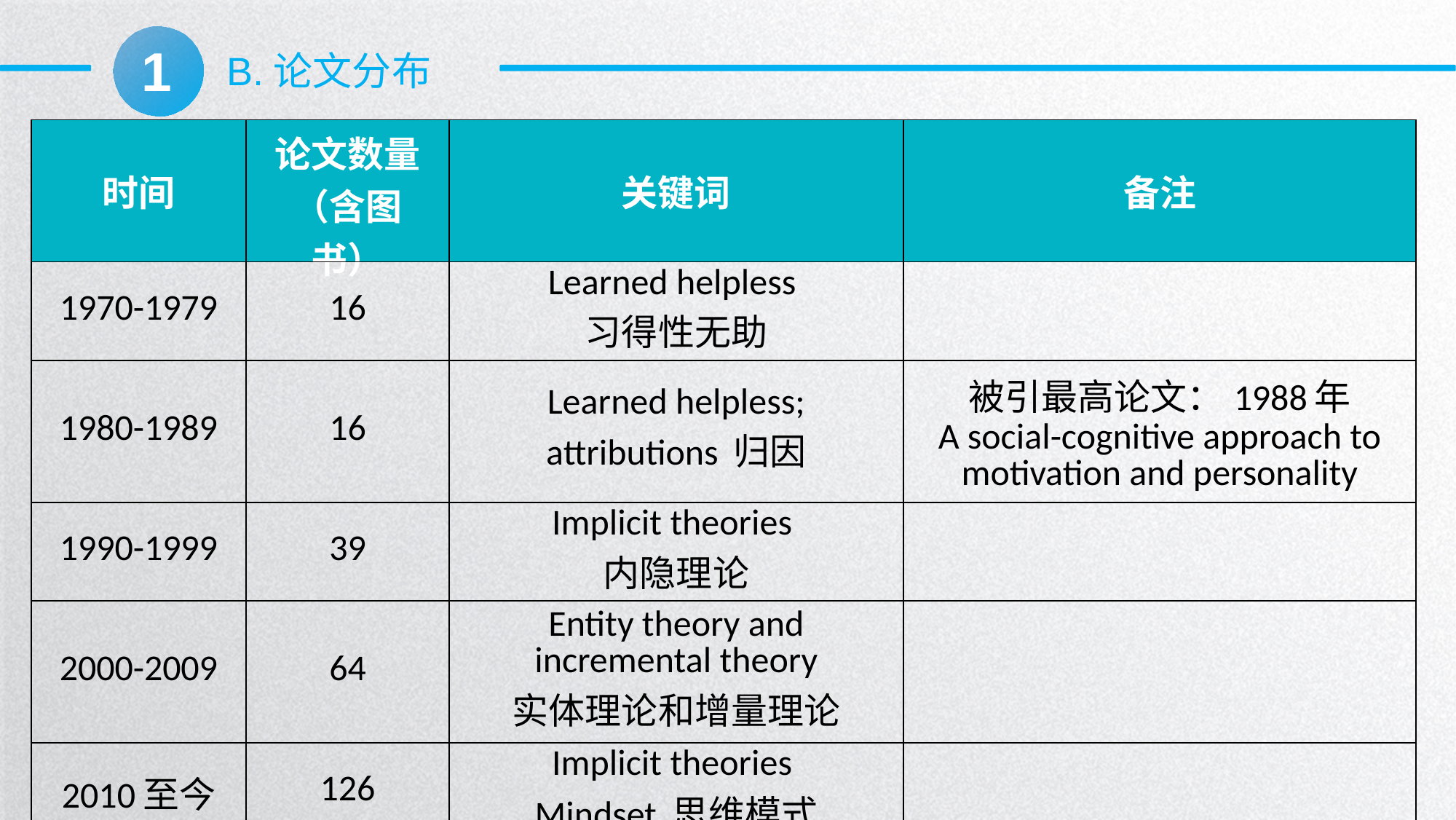

1
B.论文分布

| 时间 | 论文数量（含图书） | 关键词 | 备注 |
| --- | --- | --- | --- |
| 1970-1979 | 16 | Learned helpless 习得性无助 |  |
| 1980-1989 | 16 | Learned helpless; attributions 归因 | 被引最高论文：1988年 A social-cognitive approach to motivation and personality |
| 1990-1999 | 39 | Implicit theories 内隐理论 |  |
| 2000-2009 | 64 | Entity theory and incremental theory 实体理论和增量理论 |  |
| 2010至今 | 126 | Implicit theories Mindset 思维模式 |  |